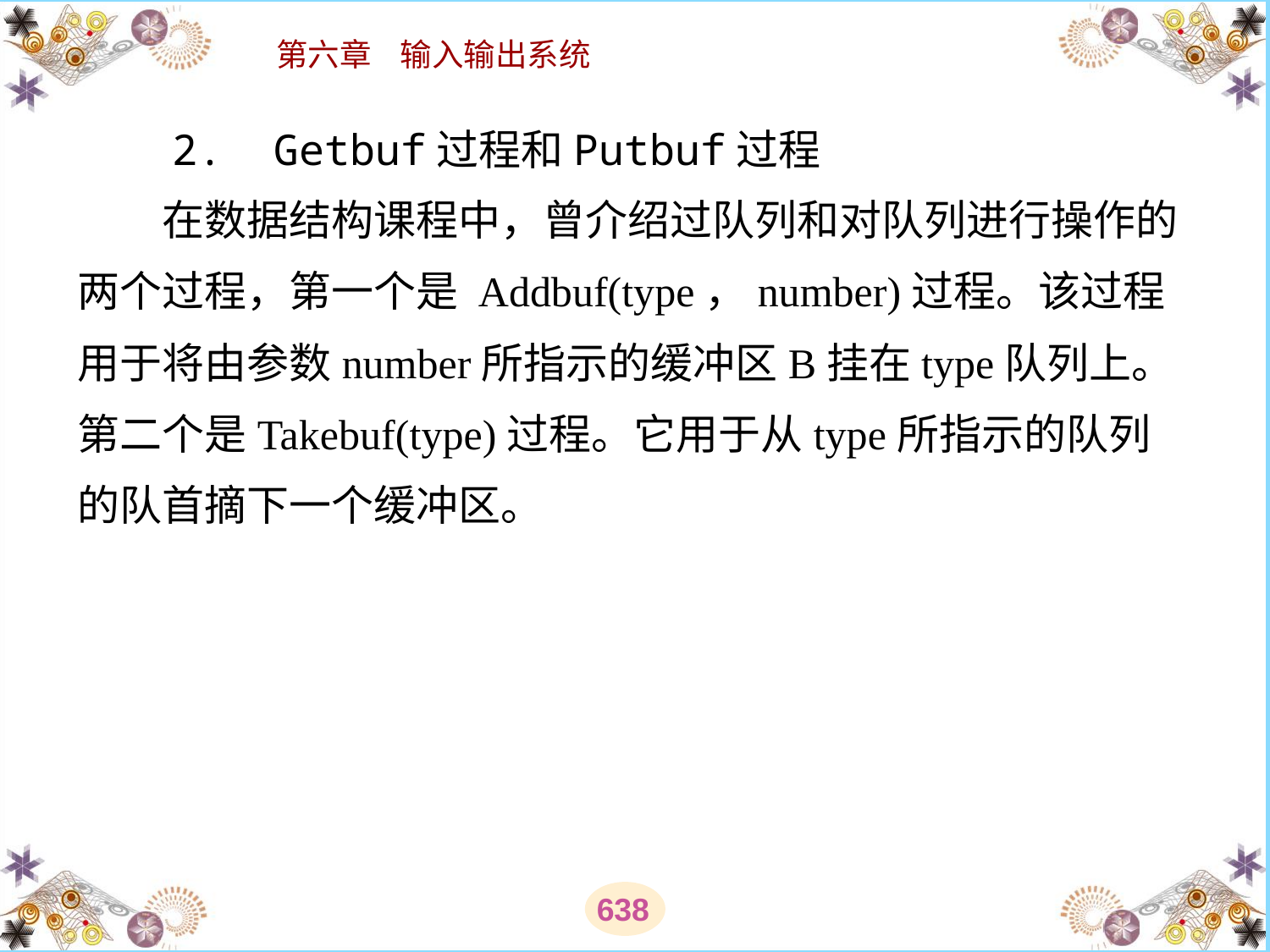

# 2.  Getbuf过程和Putbuf过程 　　在数据结构课程中，曾介绍过队列和对队列进行操作的两个过程，第一个是 Addbuf(type，number)过程。该过程用于将由参数number所指示的缓冲区B挂在type队列上。第二个是Takebuf(type)过程。它用于从type所指示的队列的队首摘下一个缓冲区。